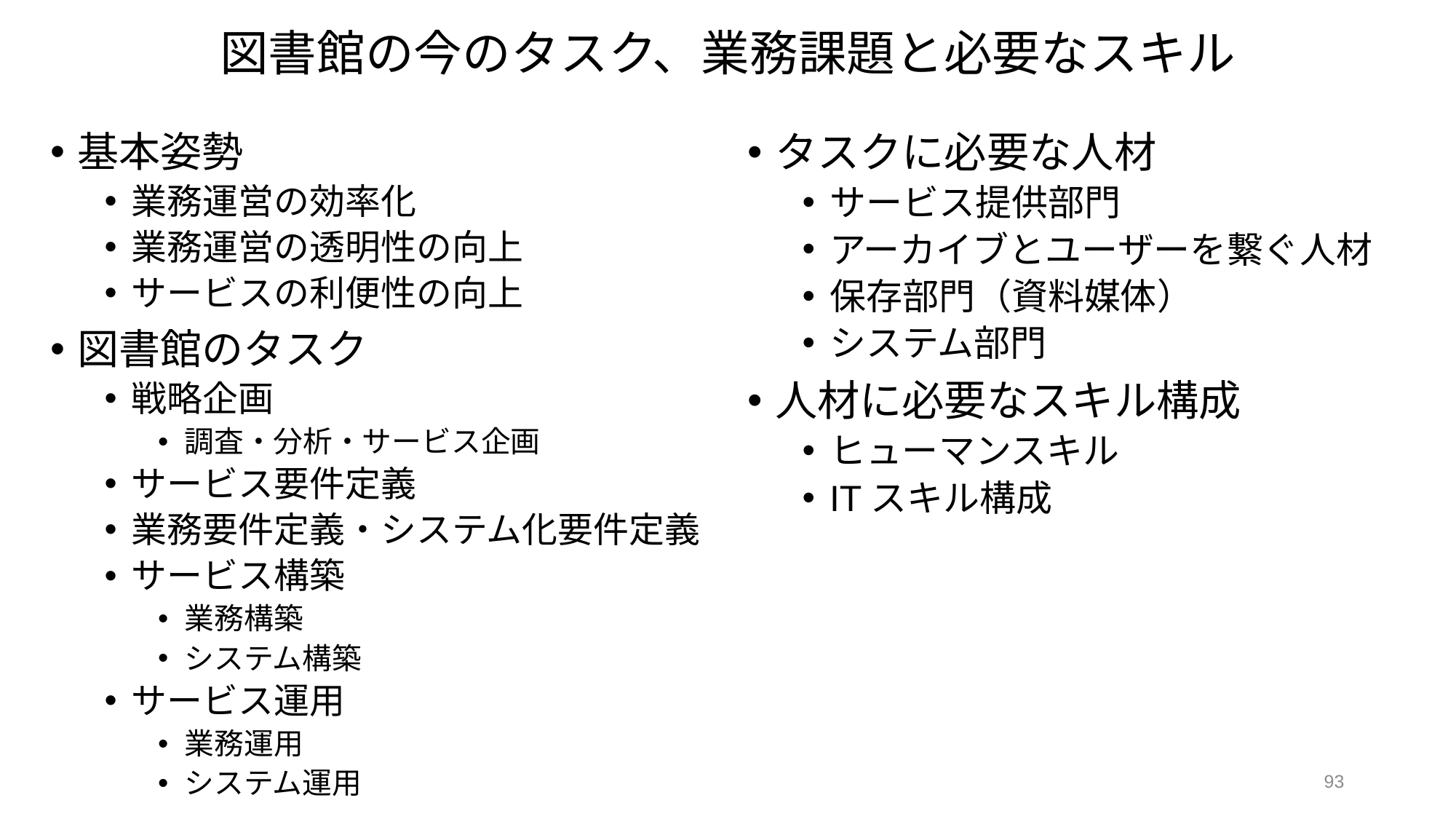

# 図書館の今のタスク、業務課題と必要なスキル
基本姿勢
業務運営の効率化
業務運営の透明性の向上
サービスの利便性の向上
図書館のタスク
戦略企画
調査・分析・サービス企画
サービス要件定義
業務要件定義・システム化要件定義
サービス構築
業務構築
システム構築
サービス運用
業務運用
システム運用

タスクに必要な人材
サービス提供部門
アーカイブとユーザーを繋ぐ人材
保存部門（資料媒体）
システム部門
人材に必要なスキル構成
ヒューマンスキル
ITスキル構成

93